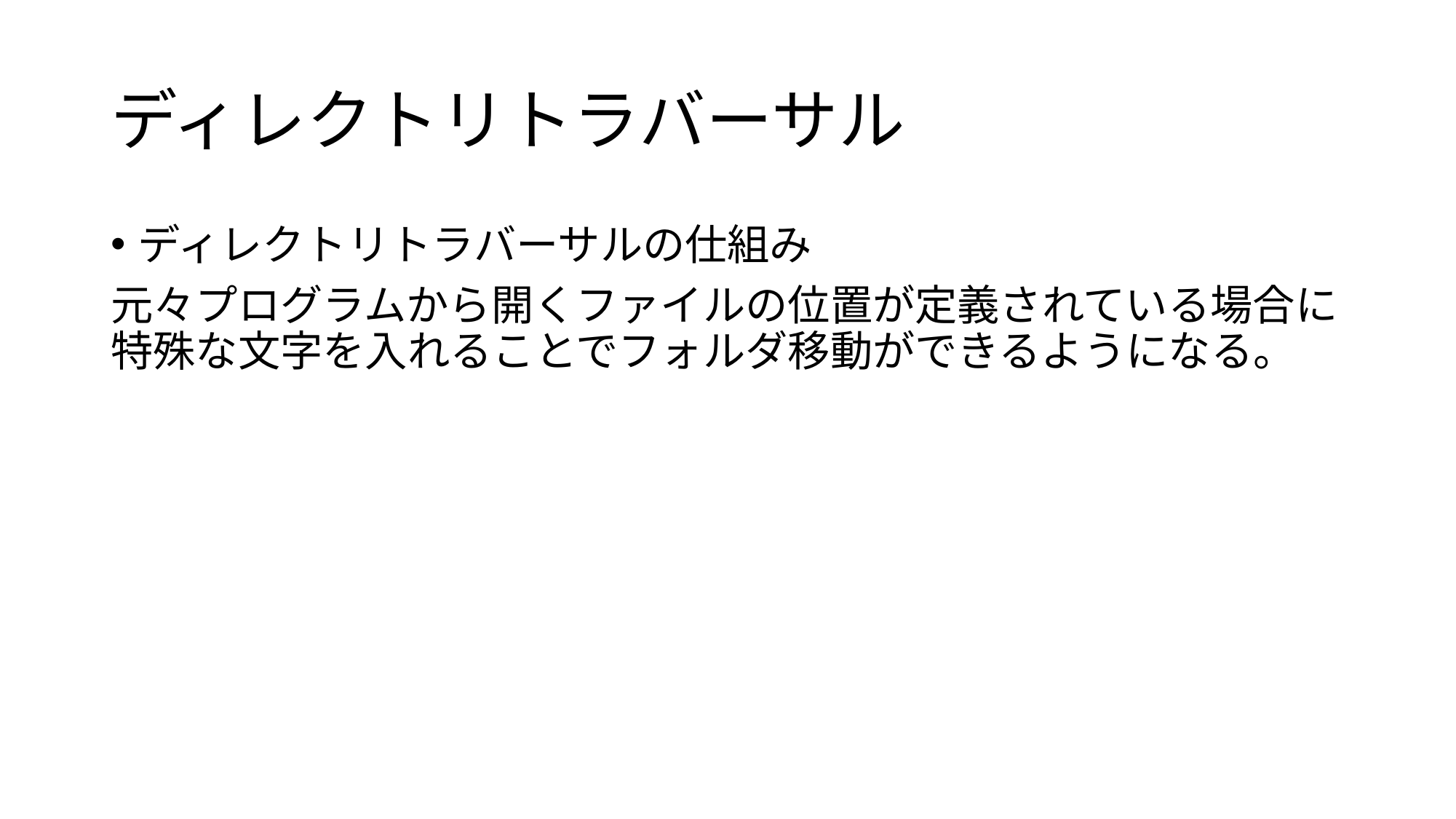

# ディレクトリトラバーサル
ディレクトリトラバーサルの仕組み
元々プログラムから開くファイルの位置が定義されている場合に特殊な文字を入れることでフォルダ移動ができるようになる。